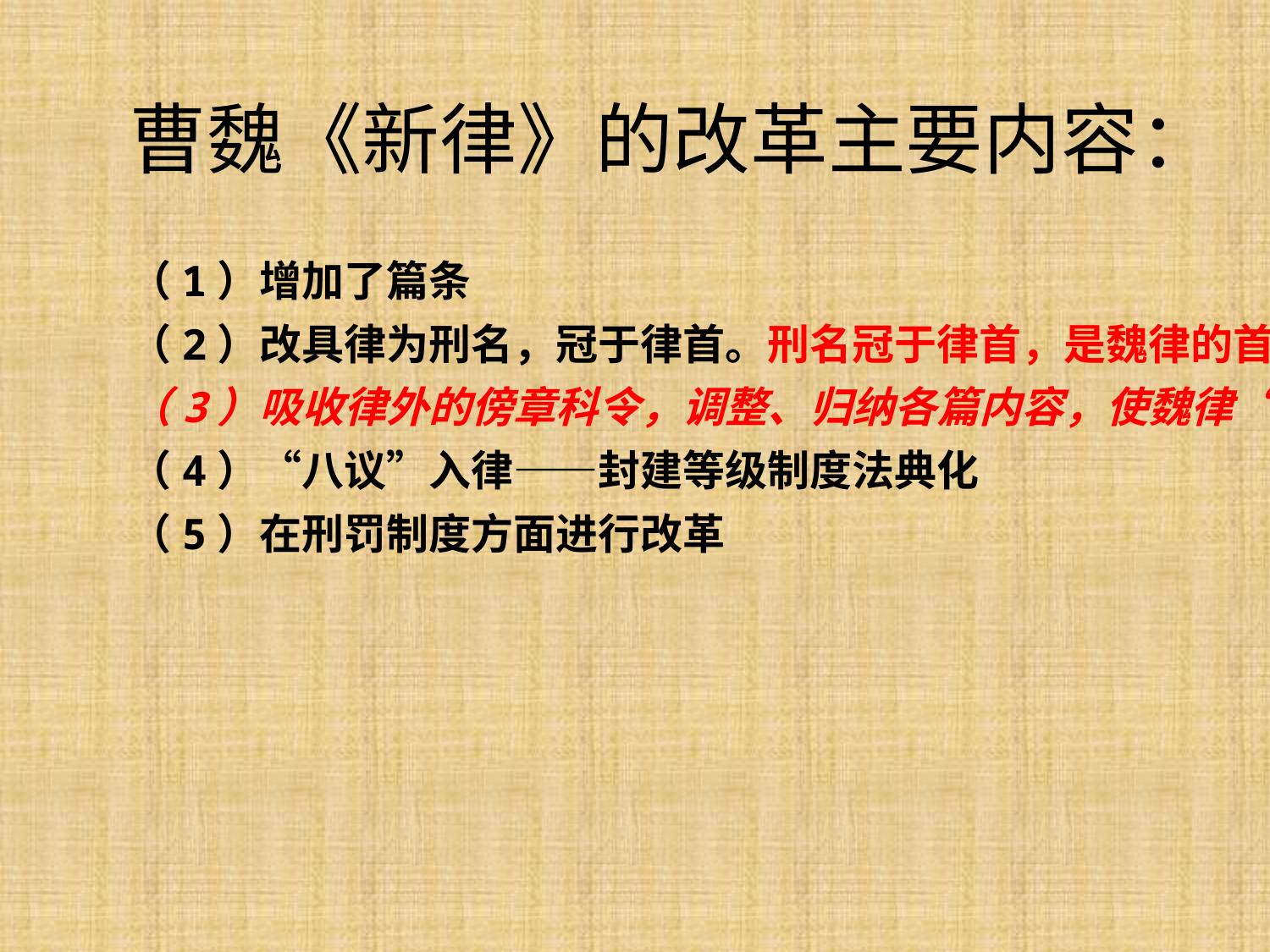

# 曹魏《新律》的改革主要内容：
（1）增加了篇条
（2）改具律为刑名，冠于律首。刑名冠于律首，是魏律的首创。
（3）吸收律外的傍章科令，调整、归纳各篇内容，使魏律“文约而例通”
（4）“八议”入律——封建等级制度法典化
（5）在刑罚制度方面进行改革